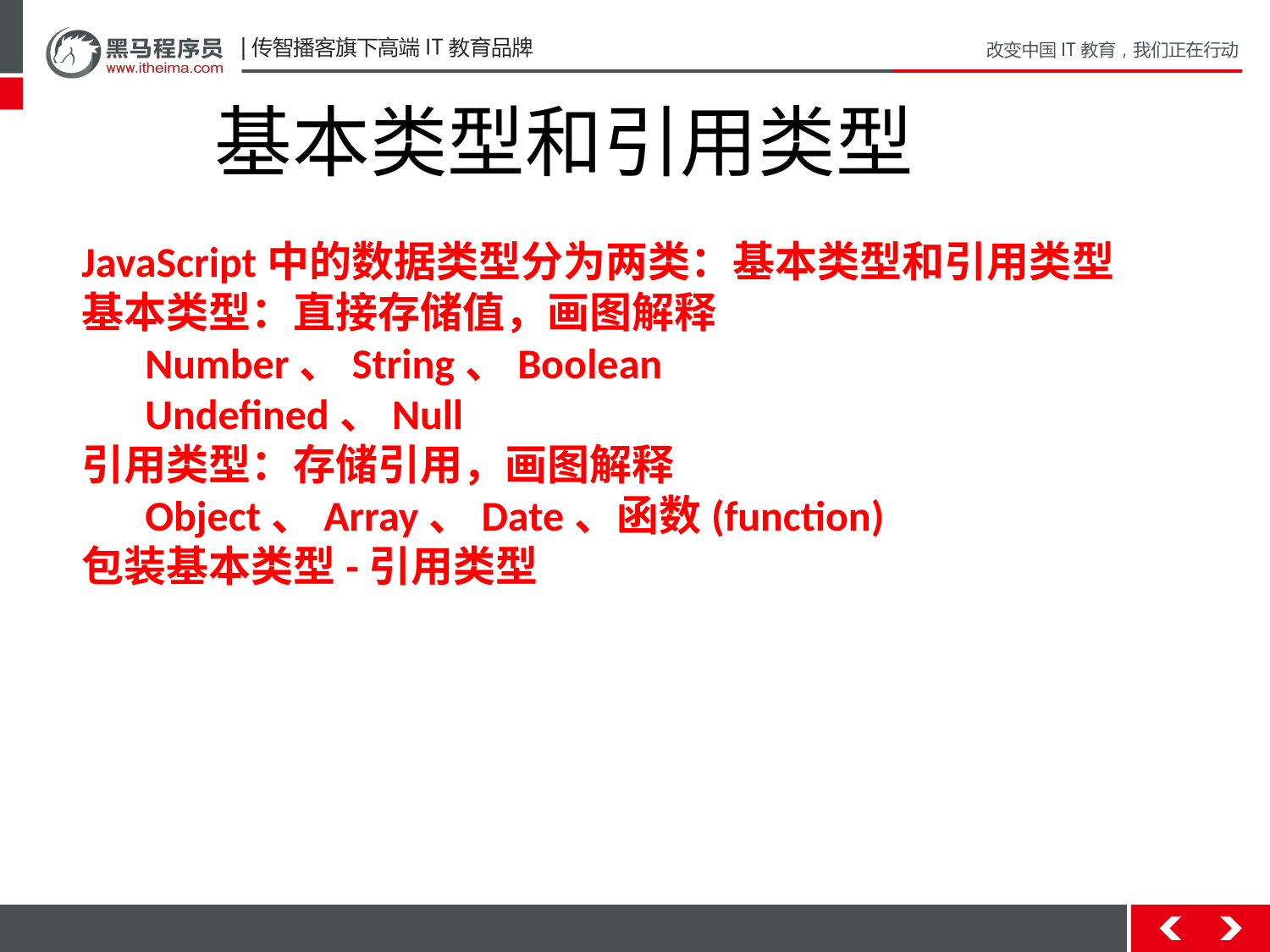

基本类型和引用类型
JavaScript中的数据类型分为两类：基本类型和引用类型
基本类型：直接存储值，画图解释
Number、String、Boolean
Undefined、Null
引用类型：存储引用，画图解释
Object、Array、Date、函数(function)
包装基本类型-引用类型